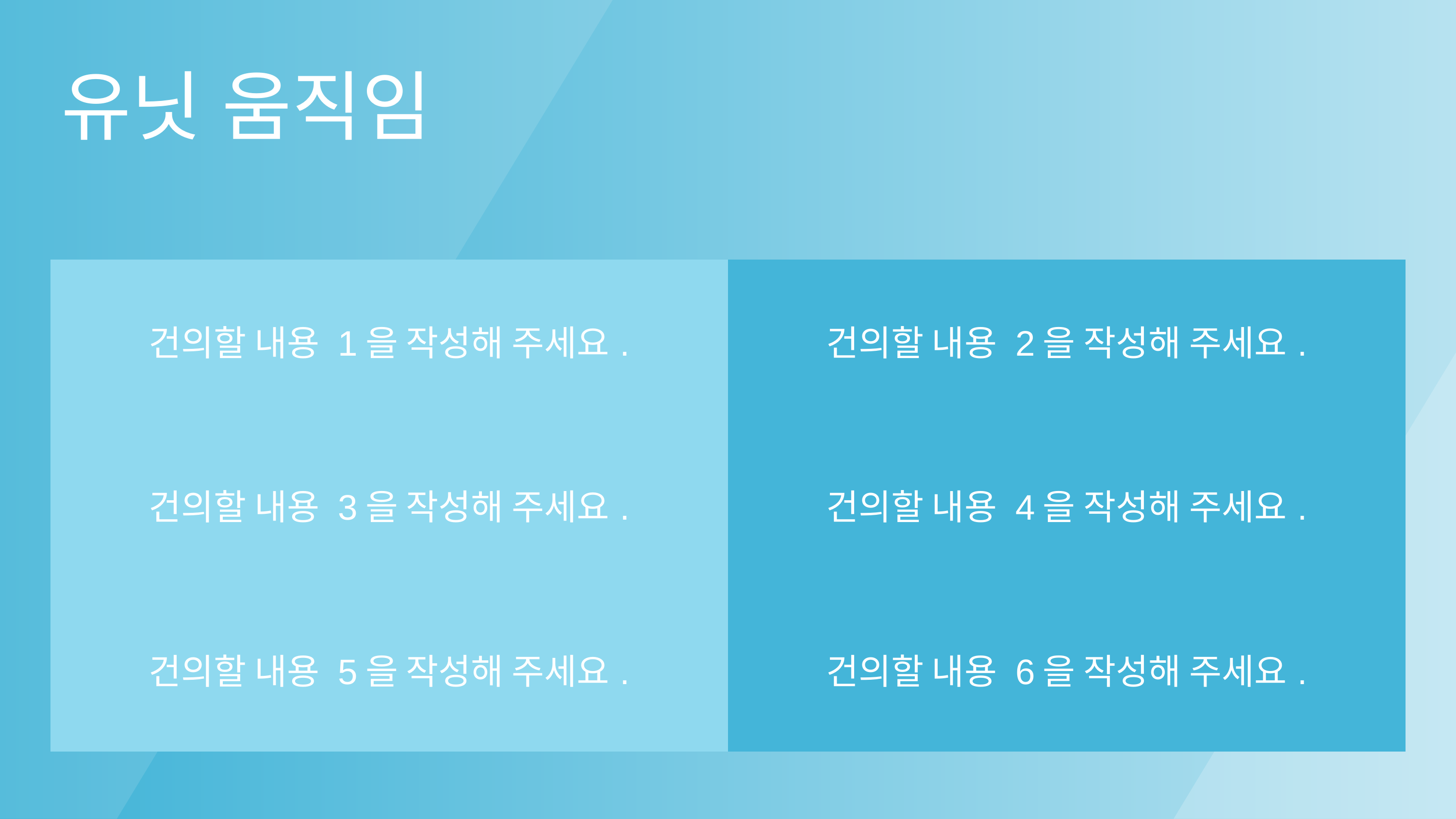

유닛 움직임
| 건의할 내용 1을 작성해 주세요. | 건의할 내용 2을 작성해 주세요. |
| --- | --- |
| 건의할 내용 3을 작성해 주세요. | 건의할 내용 4을 작성해 주세요. |
| 건의할 내용 5을 작성해 주세요. | 건의할 내용 6을 작성해 주세요. |